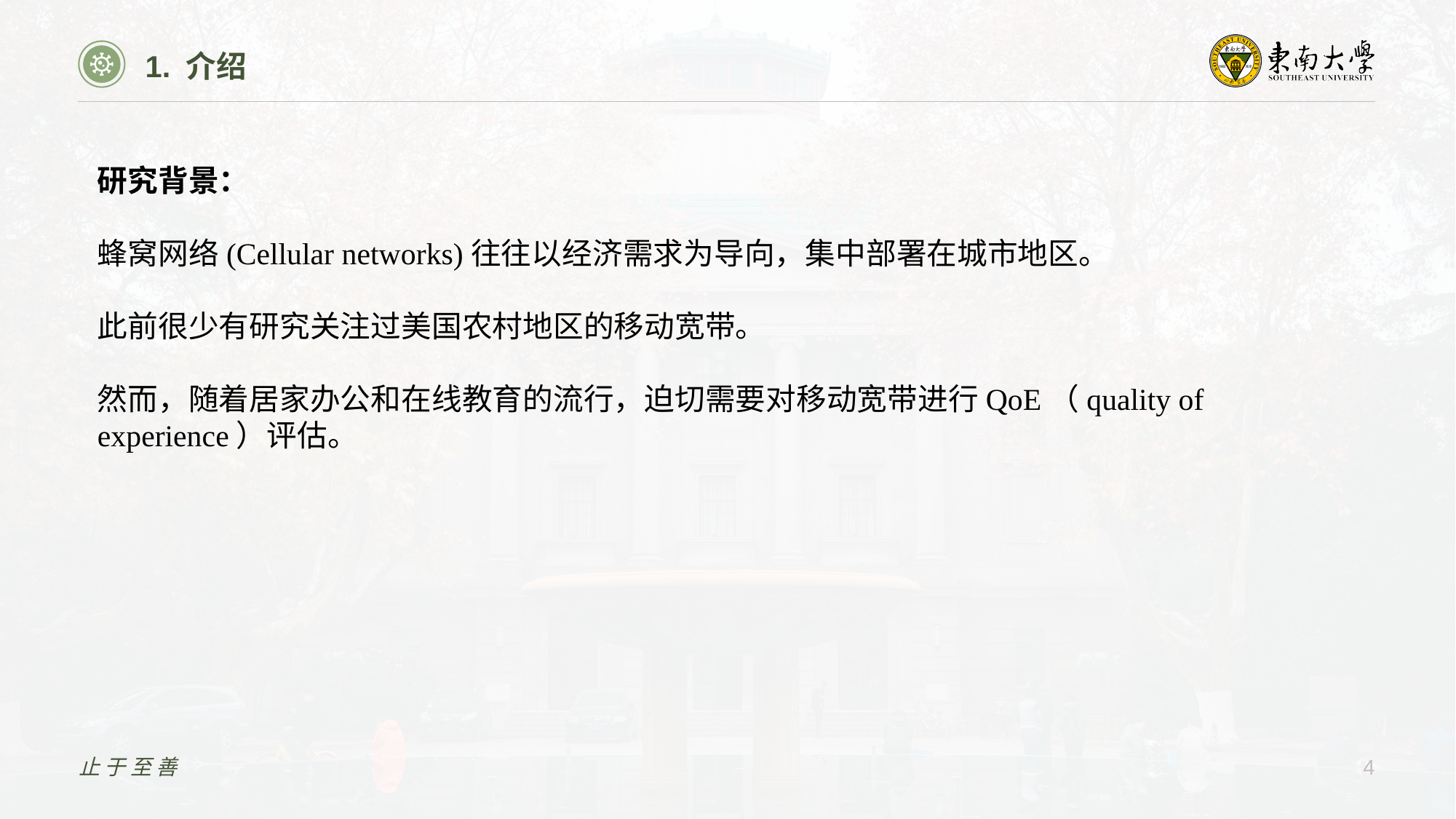

1. 介绍
研究背景：

蜂窝网络(Cellular networks)往往以经济需求为导向，集中部署在城市地区。

此前很少有研究关注过美国农村地区的移动宽带。

然而，随着居家办公和在线教育的流行，迫切需要对移动宽带进行QoE（quality of experience）评估。
止于至善
4